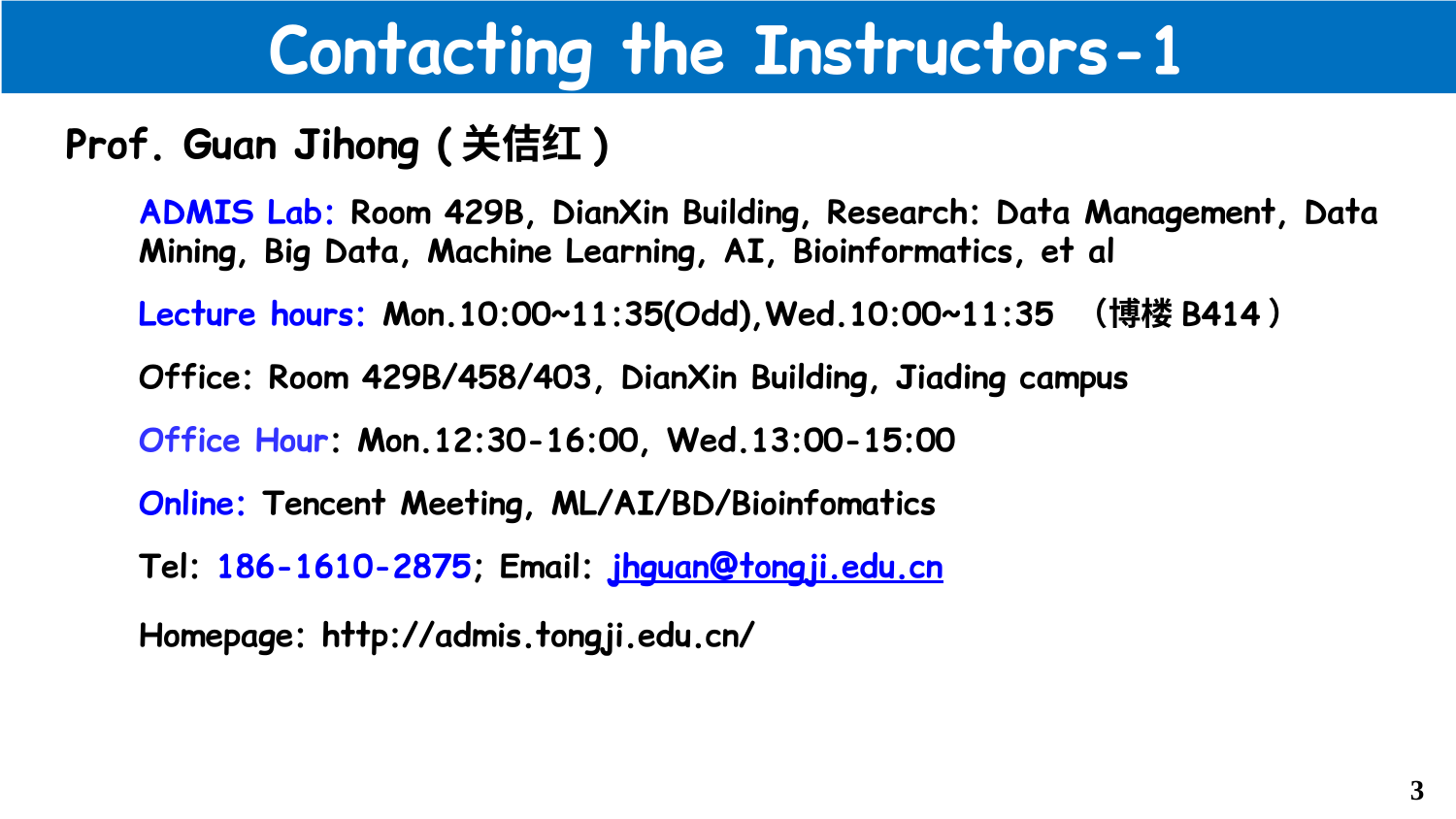

# Contacting the Instructors-1
Prof. Guan Jihong (关佶红)
ADMIS Lab: Room 429B, DianXin Building, Research: Data Management, Data Mining, Big Data, Machine Learning, AI, Bioinformatics, et al
Lecture hours: Mon.10:00~11:35(Odd),Wed.10:00~11:35 （博楼B414）
Office: Room 429B/458/403, DianXin Building, Jiading campus
Office Hour: Mon.12:30-16:00, Wed.13:00-15:00
Online: Tencent Meeting, ML/AI/BD/Bioinfomatics
Tel: 186-1610-2875; Email: jhguan@tongji.edu.cn
Homepage: http://admis.tongji.edu.cn/